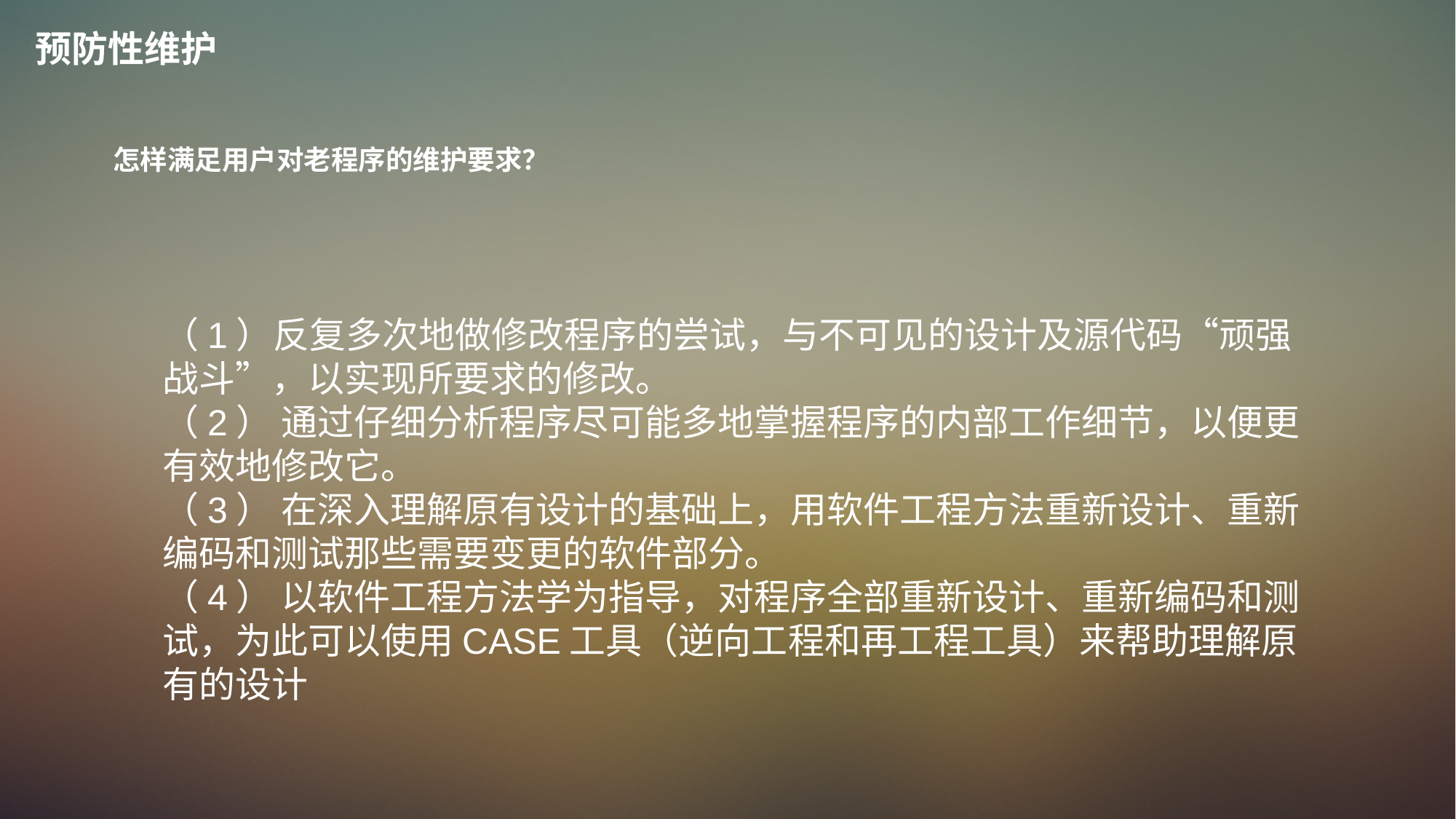

预防性维护
怎样满足用户对老程序的维护要求？
（1）反复多次地做修改程序的尝试，与不可见的设计及源代码“顽强战斗”，以实现所要求的修改。
（2） 通过仔细分析程序尽可能多地掌握程序的内部工作细节，以便更有效地修改它。
（3） 在深入理解原有设计的基础上，用软件工程方法重新设计、重新编码和测试那些需要变更的软件部分。
（4） 以软件工程方法学为指导，对程序全部重新设计、重新编码和测试，为此可以使用CASE工具（逆向工程和再工程工具）来帮助理解原有的设计